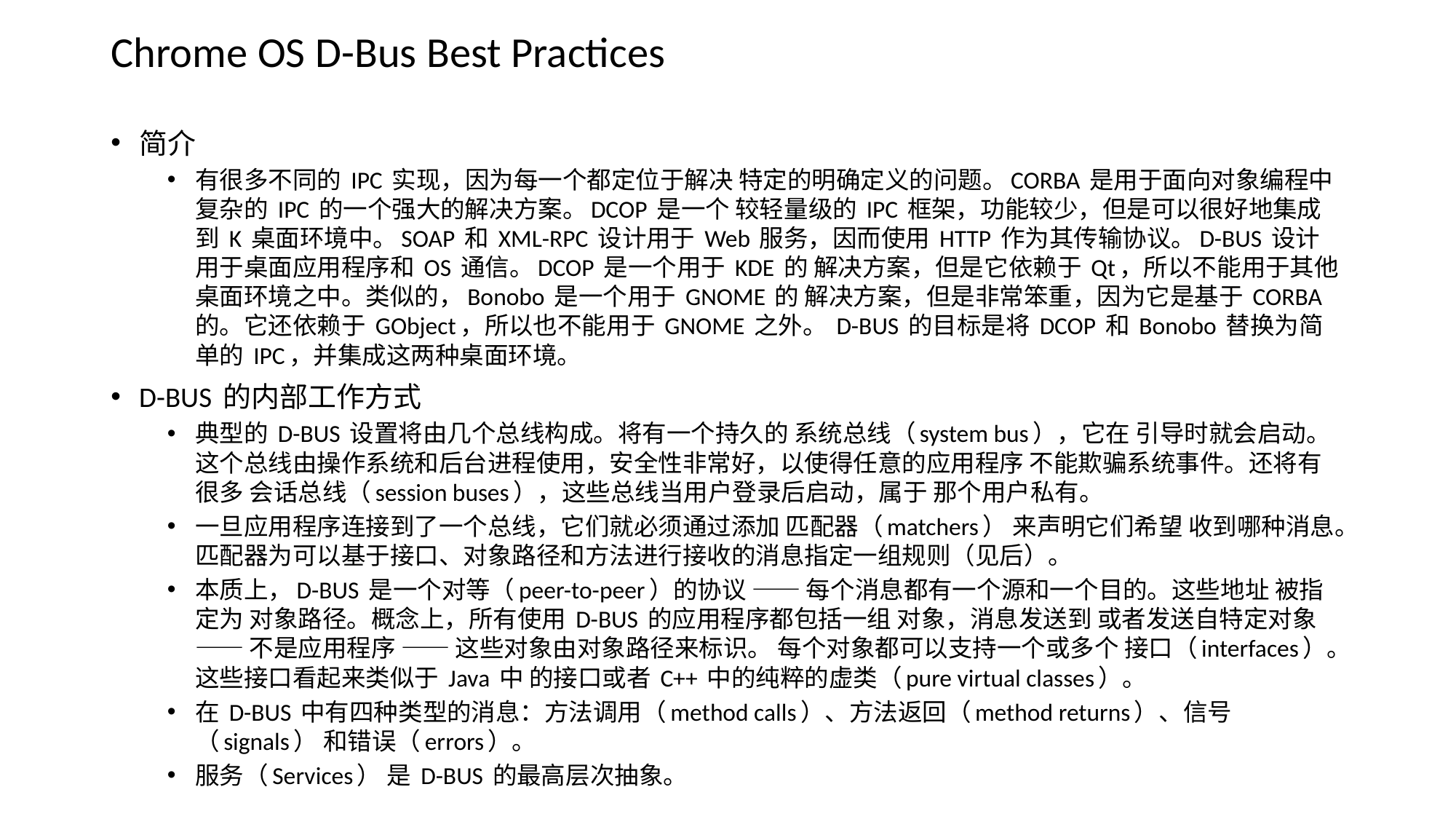

# Chrome OS D-Bus Best Practices
简介
有很多不同的 IPC 实现，因为每一个都定位于解决 特定的明确定义的问题。CORBA 是用于面向对象编程中复杂的 IPC 的一个强大的解决方案。DCOP 是一个 较轻量级的 IPC 框架，功能较少，但是可以很好地集成到 K 桌面环境中。SOAP 和 XML-RPC 设计用于 Web 服务，因而使用 HTTP 作为其传输协议。D-BUS 设计用于桌面应用程序和 OS 通信。DCOP 是一个用于 KDE 的 解决方案，但是它依赖于 Qt，所以不能用于其他桌面环境之中。类似的，Bonobo 是一个用于 GNOME 的 解决方案，但是非常笨重，因为它是基于 CORBA 的。它还依赖于 GObject，所以也不能用于 GNOME 之外。 D-BUS 的目标是将 DCOP 和 Bonobo 替换为简单的 IPC，并集成这两种桌面环境。
D-BUS 的内部工作方式
典型的 D-BUS 设置将由几个总线构成。将有一个持久的 系统总线（system bus），它在 引导时就会启动。这个总线由操作系统和后台进程使用，安全性非常好，以使得任意的应用程序 不能欺骗系统事件。还将有很多 会话总线（session buses），这些总线当用户登录后启动，属于 那个用户私有。
一旦应用程序连接到了一个总线，它们就必须通过添加 匹配器（matchers） 来声明它们希望 收到哪种消息。匹配器为可以基于接口、对象路径和方法进行接收的消息指定一组规则（见后）。
本质上，D-BUS 是一个对等（peer-to-peer）的协议 —— 每个消息都有一个源和一个目的。这些地址 被指定为 对象路径。概念上，所有使用 D-BUS 的应用程序都包括一组 对象，消息发送到 或者发送自特定对象 —— 不是应用程序 —— 这些对象由对象路径来标识。 每个对象都可以支持一个或多个 接口（interfaces）。这些接口看起来类似于 Java 中 的接口或者 C++ 中的纯粹的虚类（pure virtual classes）。
在 D-BUS 中有四种类型的消息：方法调用（method calls）、方法返回（method returns）、信号（signals） 和错误（errors）。
服务（Services） 是 D-BUS 的最高层次抽象。